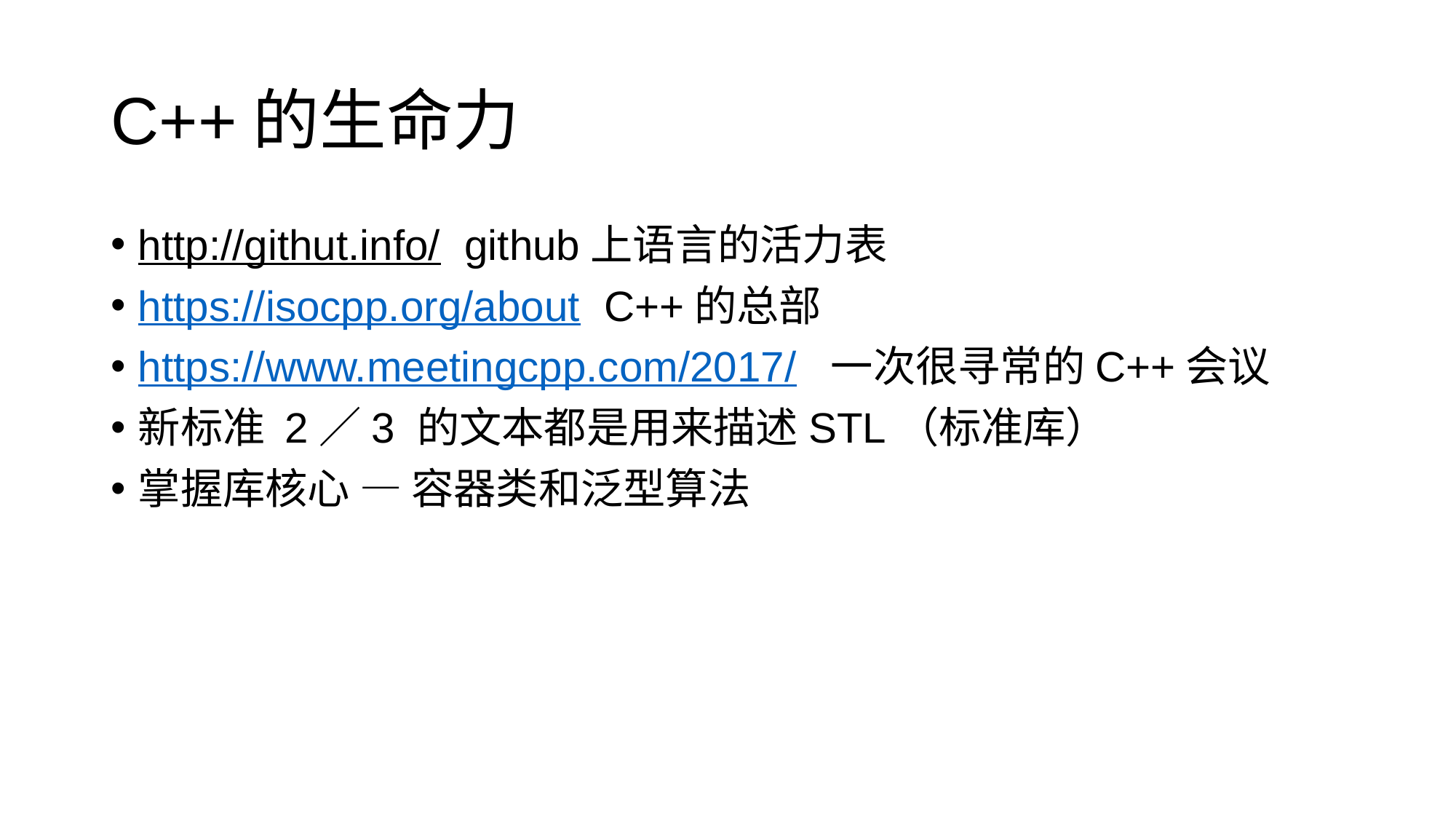

# C++的生命力
http://githut.info/  github上语言的活力表
https://isocpp.org/about  C++的总部
https://www.meetingcpp.com/2017/  一次很寻常的C++会议
新标准 2／3 的文本都是用来描述STL（标准库）
掌握库核心 — 容器类和泛型算法